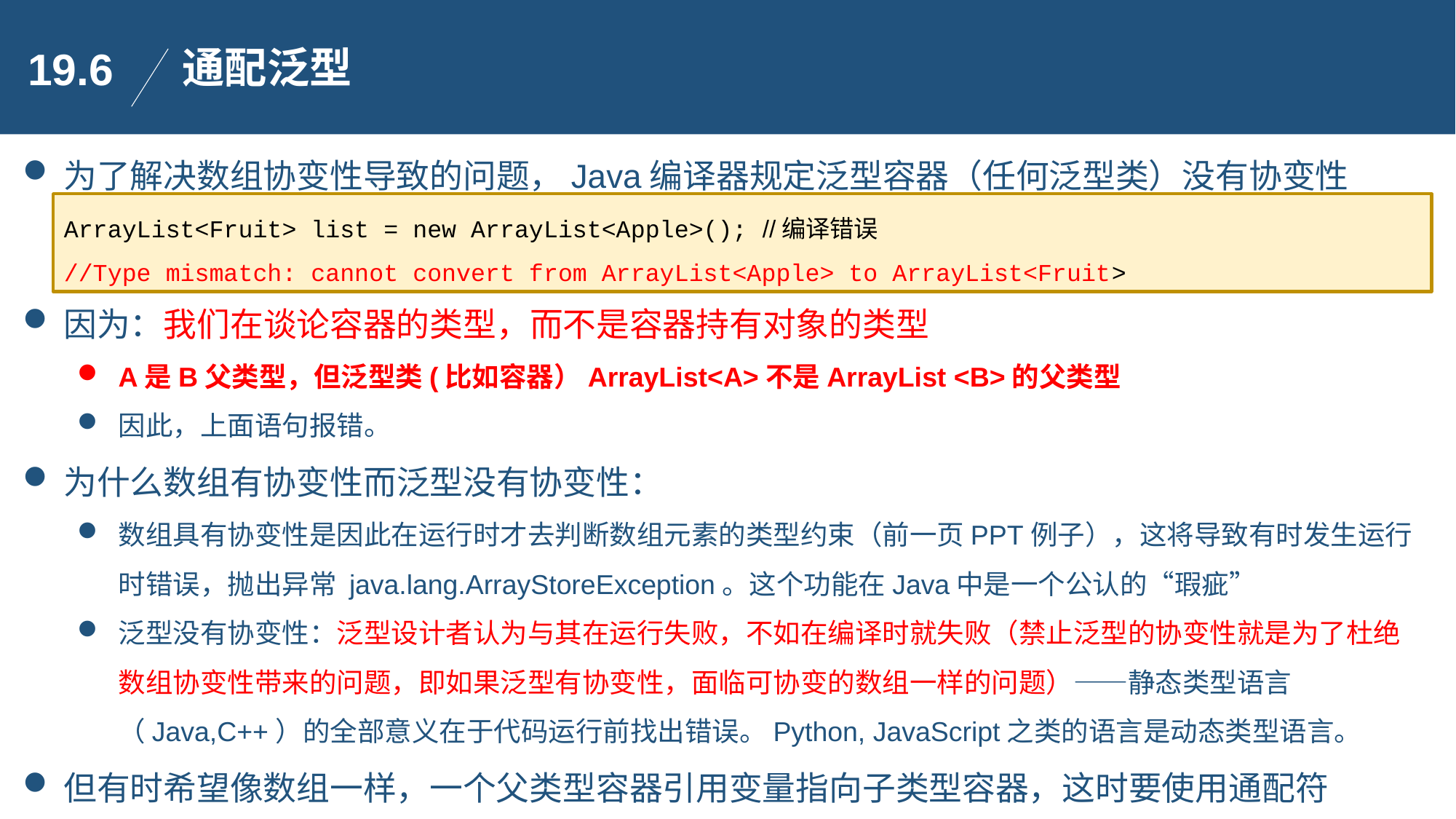

通配泛型
19.6
为了解决数组协变性导致的问题，Java编译器规定泛型容器（任何泛型类）没有协变性

因为：我们在谈论容器的类型，而不是容器持有对象的类型
A是B父类型，但泛型类(比如容器）ArrayList<A>不是ArrayList <B>的父类型
因此，上面语句报错。
为什么数组有协变性而泛型没有协变性：
数组具有协变性是因此在运行时才去判断数组元素的类型约束（前一页PPT例子），这将导致有时发生运行时错误，抛出异常 java.lang.ArrayStoreException。这个功能在Java中是一个公认的“瑕疵”
泛型没有协变性：泛型设计者认为与其在运行失败，不如在编译时就失败（禁止泛型的协变性就是为了杜绝数组协变性带来的问题，即如果泛型有协变性，面临可协变的数组一样的问题）——静态类型语言（Java,C++）的全部意义在于代码运行前找出错误。Python, JavaScript之类的语言是动态类型语言。
但有时希望像数组一样，一个父类型容器引用变量指向子类型容器，这时要使用通配符
ArrayList<Fruit> list = new ArrayList<Apple>(); //编译错误
//Type mismatch: cannot convert from ArrayList<Apple> to ArrayList<Fruit>